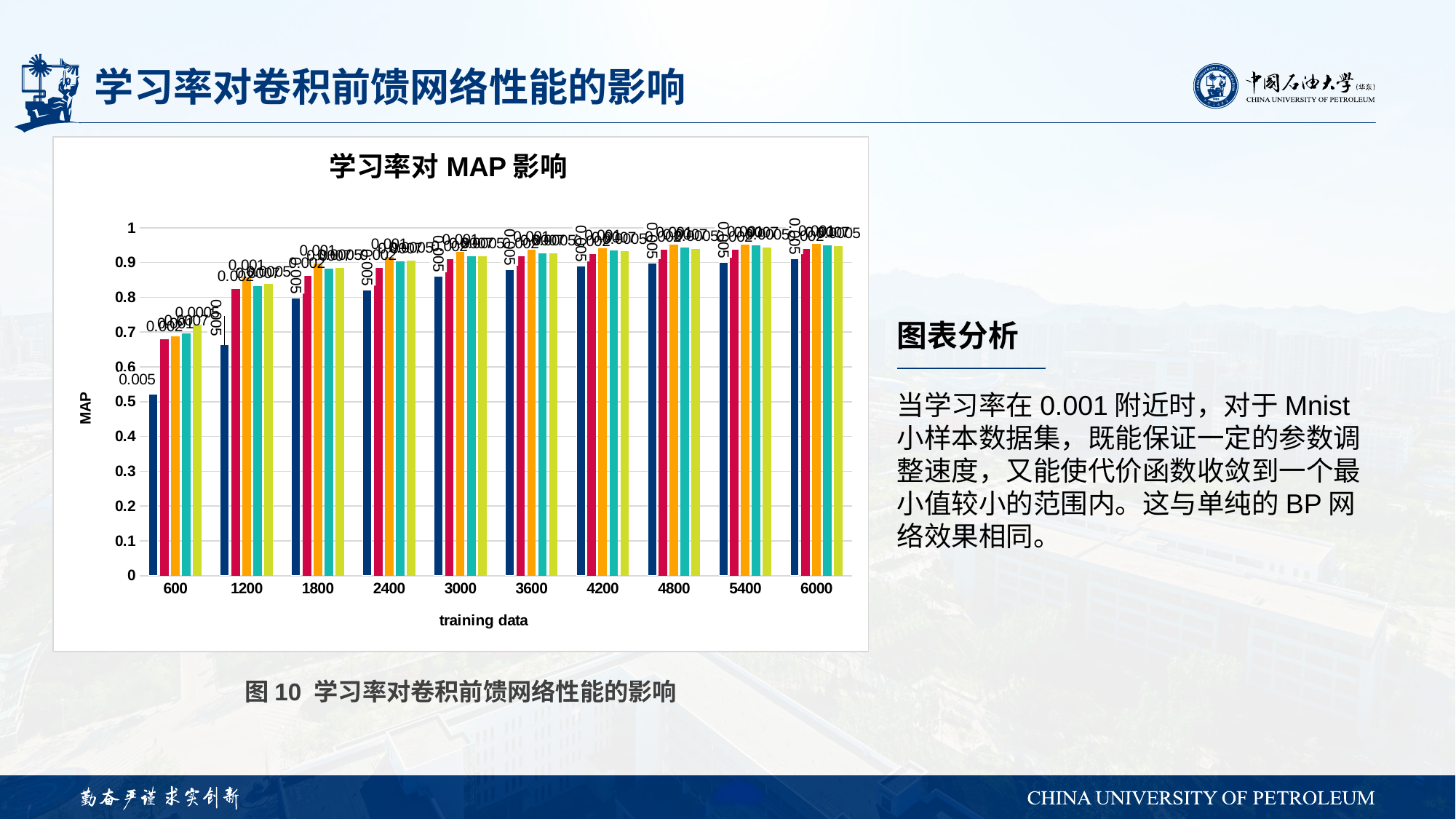

# 学习率对卷积前馈网络性能的影响

### Chart: 学习率对MAP影响

| Category | 0.005 | 0.002 | 0.001 | 0.0007 | 0.0005 |
|---|---|---|---|---|---|
| 600 | 0.521078398479636 | 0.679272090690282 | 0.688785034293012 | 0.696521616031333 | 0.720443230875182 |
| 1200 | 0.664661612235476 | 0.823352783605932 | 0.856482846511648 | 0.832940890348541 | 0.837765929542655 |
| 1800 | 0.798347030097025 | 0.861132300596704 | 0.897147036092189 | 0.88320582212732 | 0.883841287004615 |
| 2400 | 0.821095318837189 | 0.885555821629841 | 0.915744573617492 | 0.902536346312482 | 0.906040585902001 |
| 3000 | 0.860234285633774 | 0.910242301359196 | 0.92980384997457 | 0.918219024200599 | 0.917432805817064 |
| 3600 | 0.879002715484648 | 0.918464969468149 | 0.936359186303732 | 0.92726067714671 | 0.925776975589924 |
| 4200 | 0.890859487548066 | 0.924719542888651 | 0.940527709767907 | 0.935632788677833 | 0.932041913422121 |
| 4800 | 0.897772175386109 | 0.936837300138762 | 0.950562630919606 | 0.943079711327751 | 0.939865720608268 |
| 5400 | 0.901251068959043 | 0.937814268604621 | 0.951335745511479 | 0.94914211585015 | 0.944251951335661 |
| 6000 | 0.911889574479635 | 0.939698573689437 | 0.954663345873452 | 0.950029932052479 | 0.947818097714953 |
图表分析
当学习率在0.001附近时，对于Mnist 小样本数据集，既能保证一定的参数调整速度，又能使代价函数收敛到一个最小值较小的范围内。这与单纯的BP网络效果相同。
图10 学习率对卷积前馈网络性能的影响